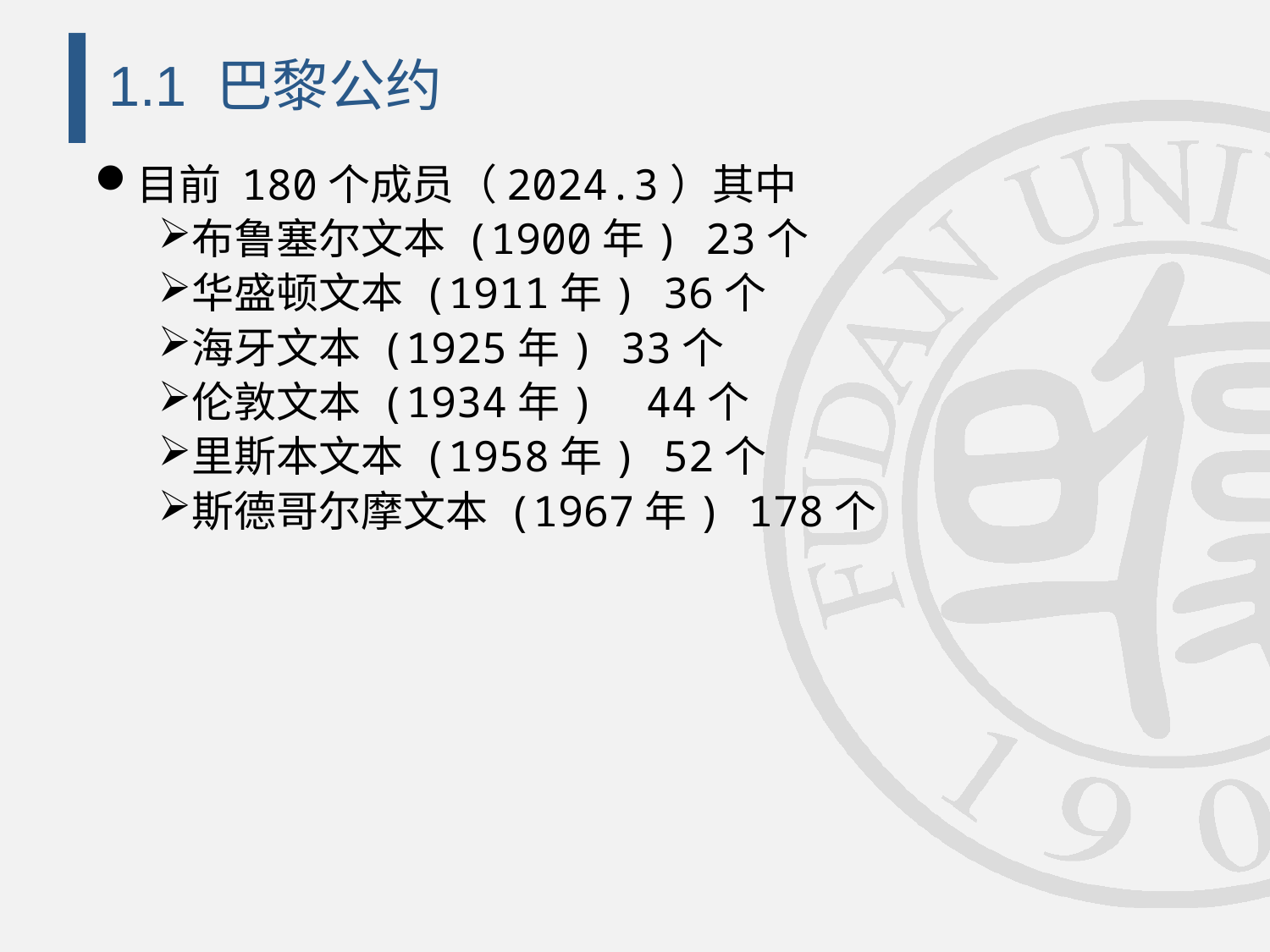

# 1.1 巴黎公约
目前 180个成员（2024.3）其中
布鲁塞尔文本 (1900年) 23个
华盛顿文本 (1911年) 36个
海牙文本 (1925年) 33个
伦敦文本 (1934年)  44个
里斯本文本 (1958年) 52个
斯德哥尔摩文本 (1967年) 178个